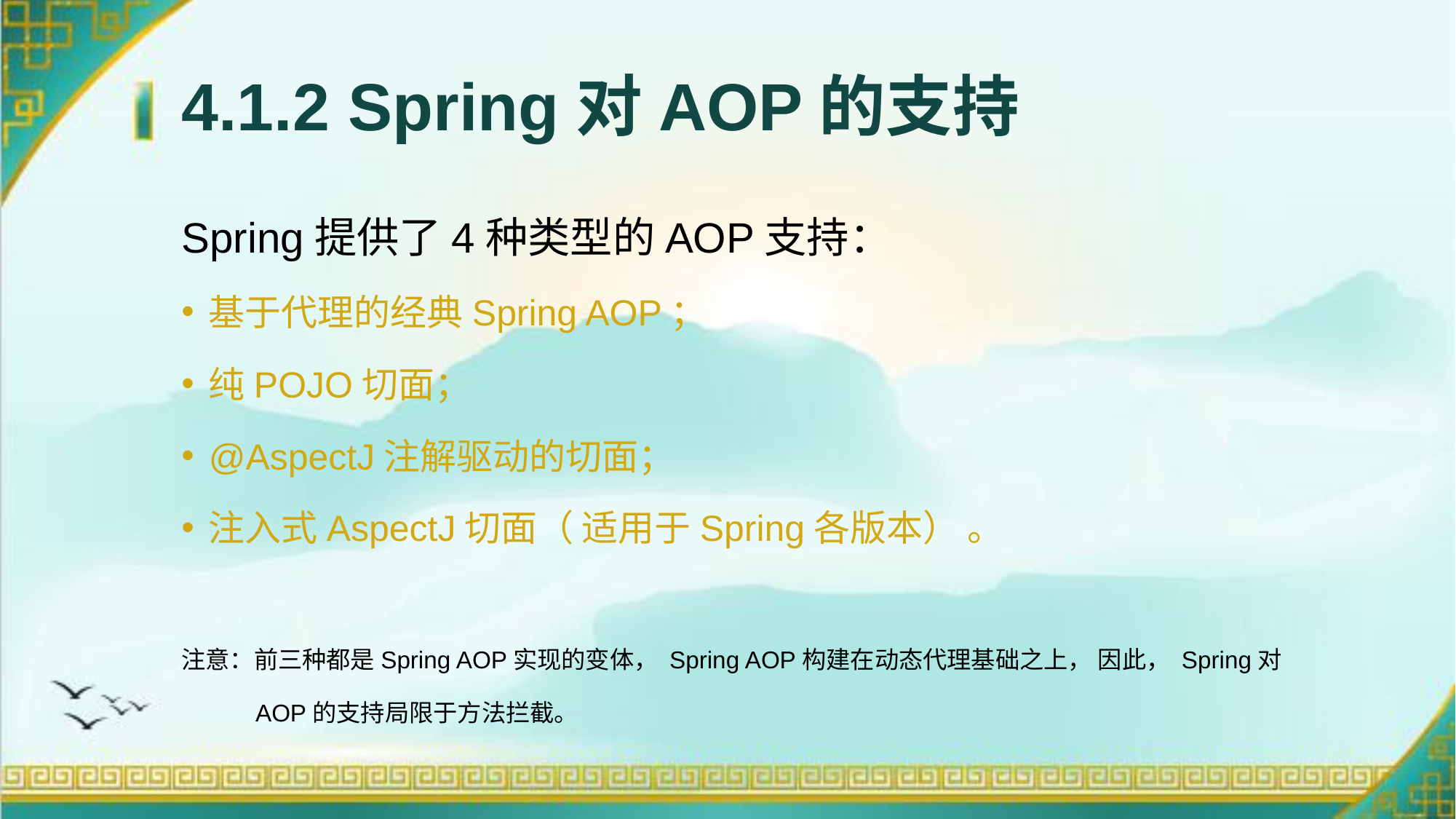

# 4.1.2 Spring对AOP的支持
Spring提供了4种类型的AOP支持：
基于代理的经典Spring AOP；
纯POJO切面；
@AspectJ注解驱动的切面；
注入式AspectJ切面（ 适用于Spring各版本） 。

注意：前三种都是Spring AOP实现的变体， Spring AOP构建在动态代理基础之上， 因此， Spring对
           AOP的支持局限于方法拦截。